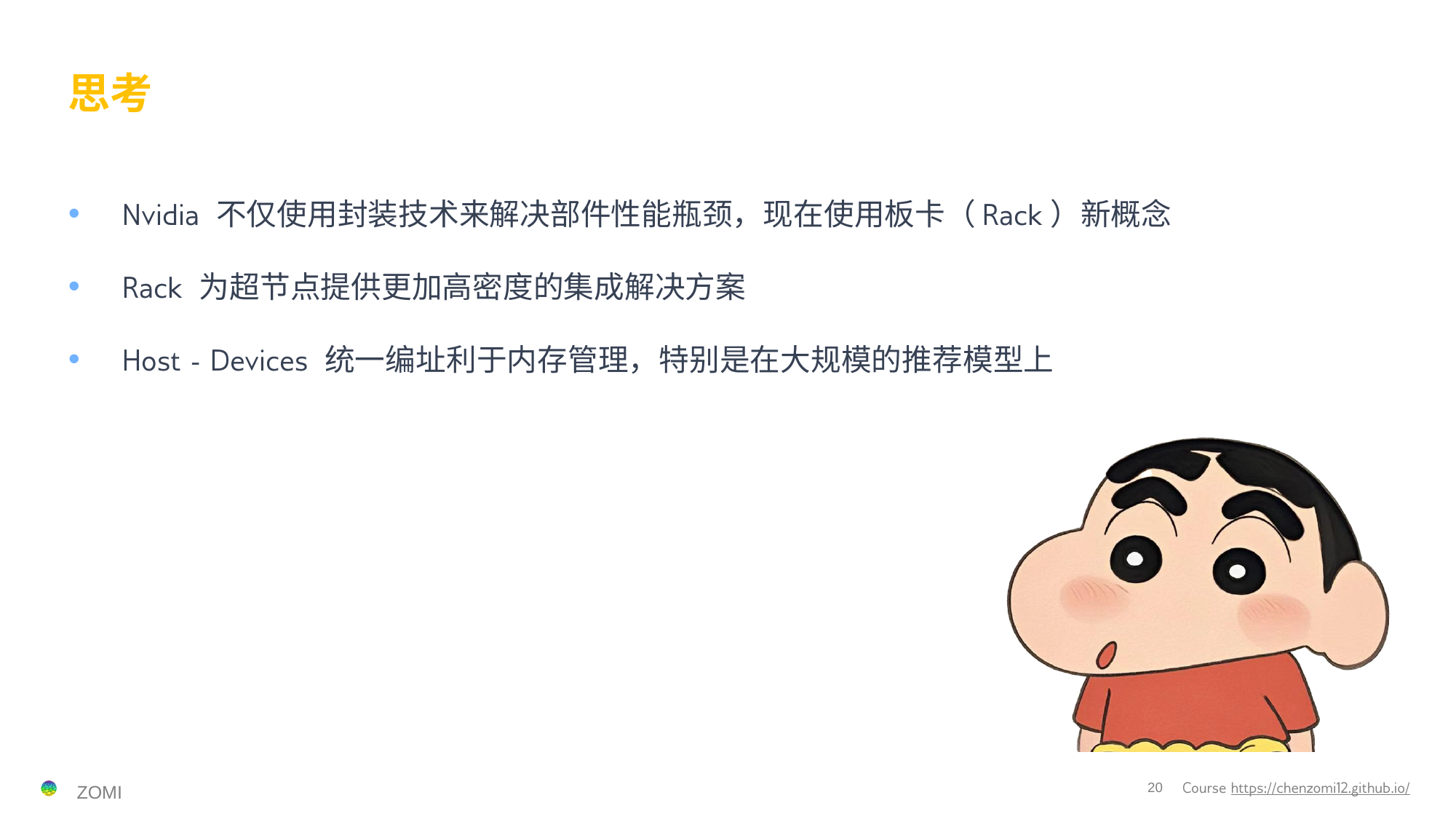

# 思考
Nvidia 不仅使用封装技术来解决部件性能瓶颈，现在使用板卡（Rack）新概念
Rack 为超节点提供更加高密度的集成解决方案
Host - Devices 统一编址利于内存管理，特别是在大规模的推荐模型上